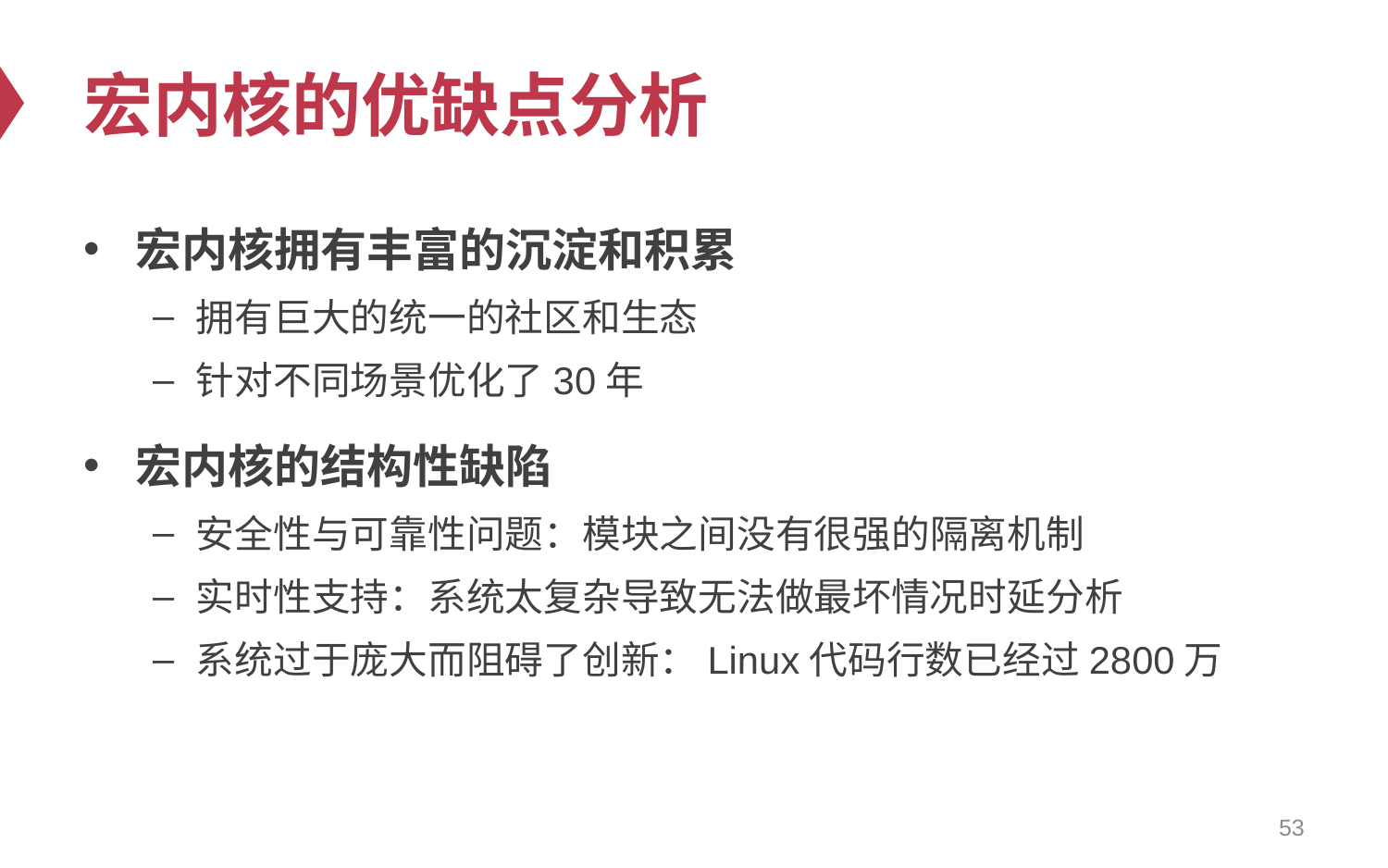

# 宏内核的优缺点分析
宏内核拥有丰富的沉淀和积累
拥有巨大的统一的社区和生态
针对不同场景优化了30年
宏内核的结构性缺陷
安全性与可靠性问题：模块之间没有很强的隔离机制
实时性支持：系统太复杂导致无法做最坏情况时延分析
系统过于庞大而阻碍了创新：Linux代码行数已经过2800万
53